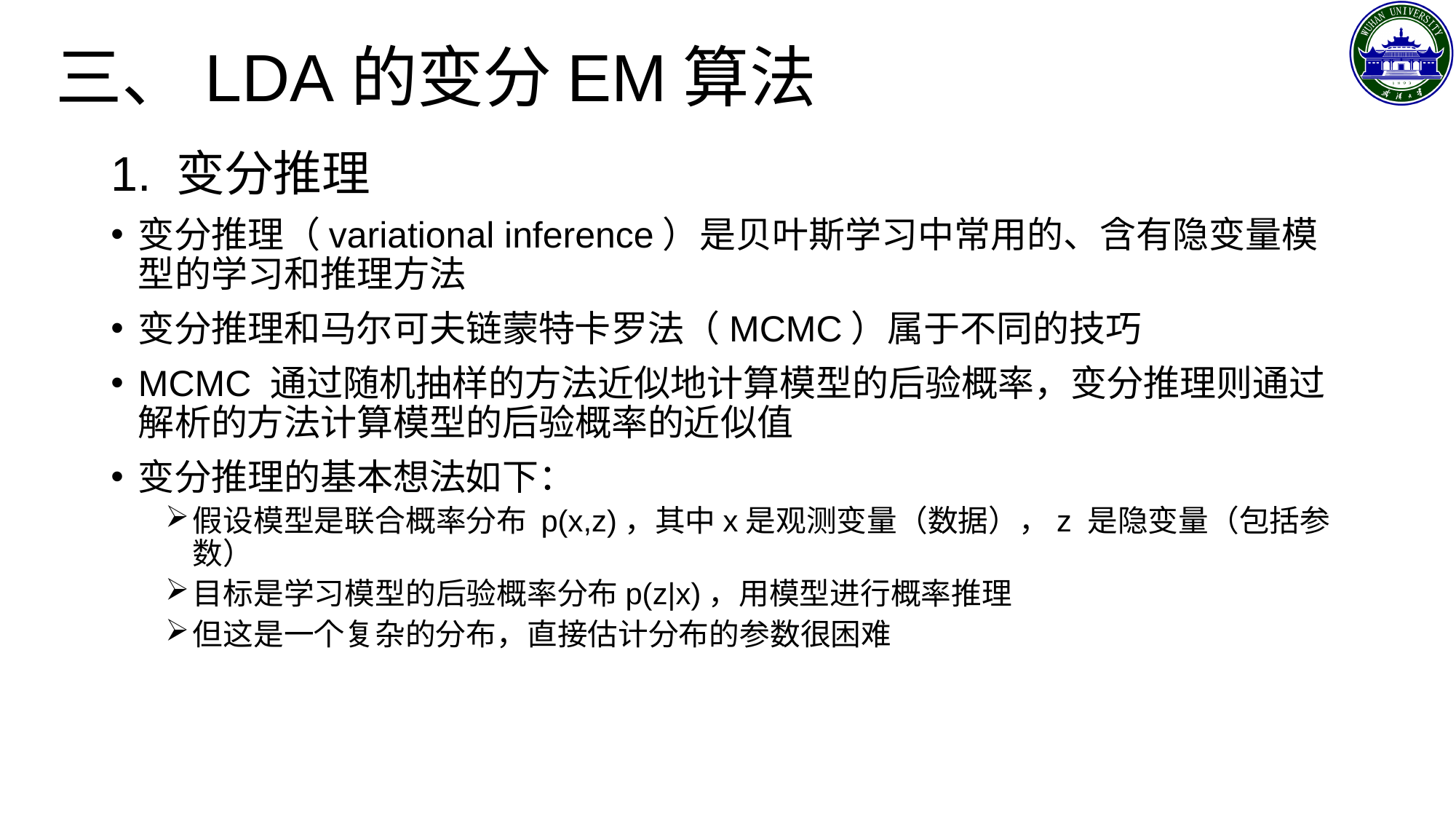

# 三、LDA的变分EM算法
1. 变分推理
变分推理（variational inference）是贝叶斯学习中常用的、含有隐变量模型的学习和推理方法
变分推理和马尔可夫链蒙特卡罗法（MCMC）属于不同的技巧
MCMC 通过随机抽样的方法近似地计算模型的后验概率，变分推理则通过解析的方法计算模型的后验概率的近似值
变分推理的基本想法如下：
假设模型是联合概率分布 p(x,z)，其中x是观测变量（数据），z 是隐变量（包括参数）
目标是学习模型的后验概率分布p(z|x)，用模型进行概率推理
但这是一个复杂的分布，直接估计分布的参数很困难